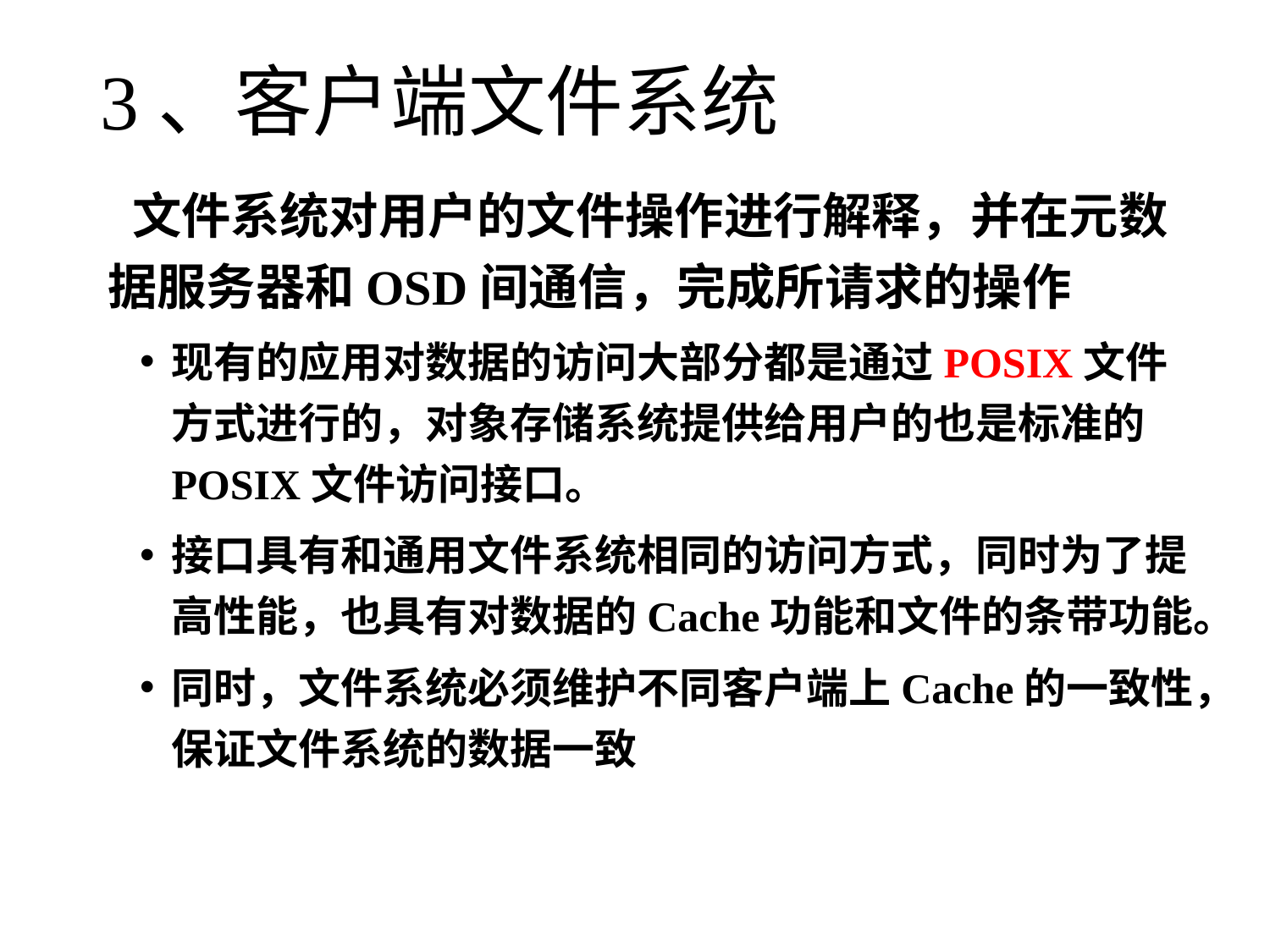

# 3、客户端文件系统
    文件系统对用户的文件操作进行解释，并在元数据服务器和OSD间通信，完成所请求的操作
现有的应用对数据的访问大部分都是通过POSIX文件方式进行的，对象存储系统提供给用户的也是标准的POSIX文件访问接口。
接口具有和通用文件系统相同的访问方式，同时为了提高性能，也具有对数据的Cache功能和文件的条带功能。
同时，文件系统必须维护不同客户端上Cache的一致性，保证文件系统的数据一致